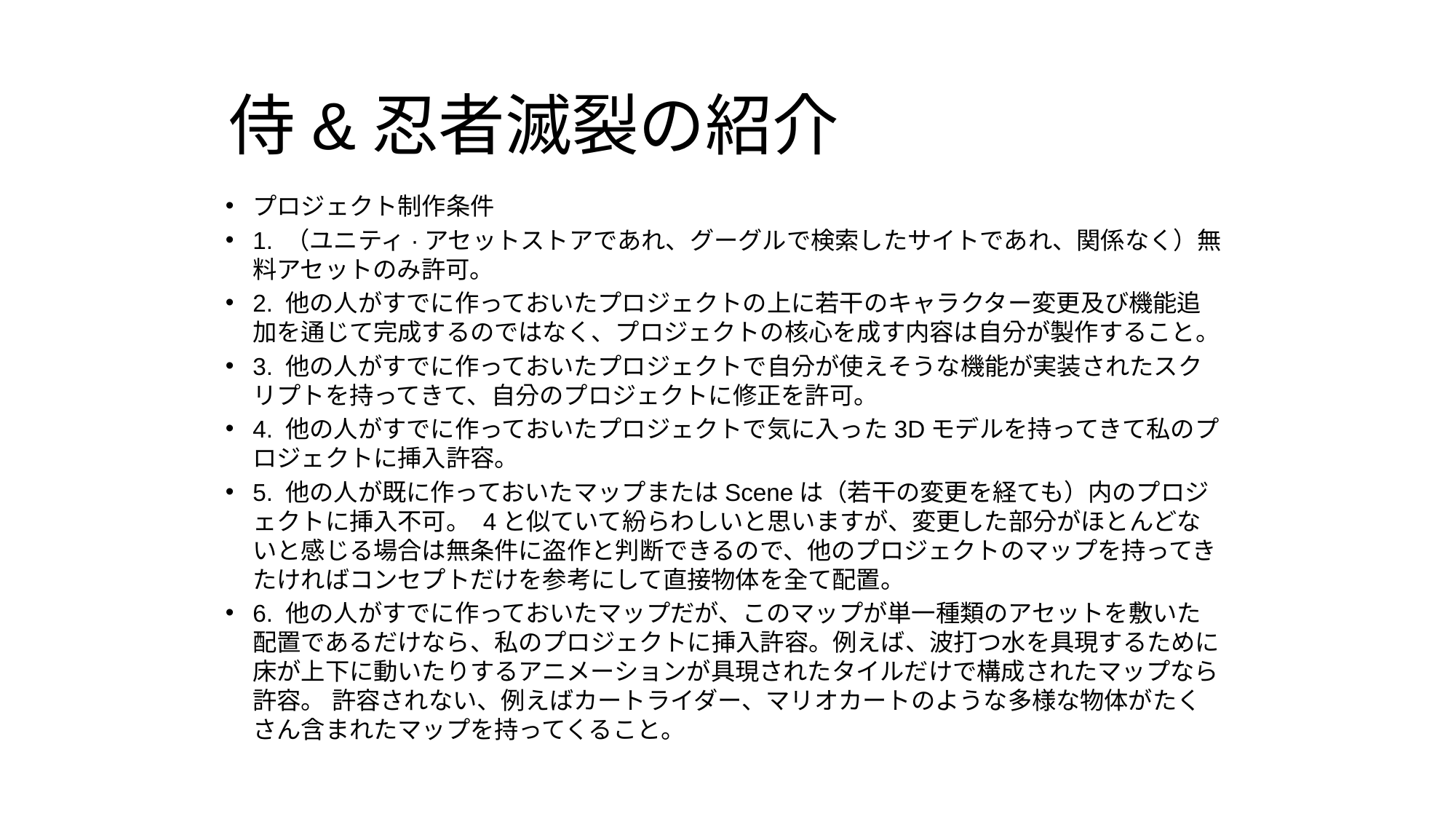

# 侍&忍者滅裂の紹介
プロジェクト制作条件
1. （ユニティ·アセットストアであれ、グーグルで検索したサイトであれ、関係なく）無料アセットのみ許可。
2. 他の人がすでに作っておいたプロジェクトの上に若干のキャラクター変更及び機能追加を通じて完成するのではなく、プロジェクトの核心を成す内容は自分が製作すること。
3. 他の人がすでに作っておいたプロジェクトで自分が使えそうな機能が実装されたスクリプトを持ってきて、自分のプロジェクトに修正を許可。
4. 他の人がすでに作っておいたプロジェクトで気に入った3Dモデルを持ってきて私のプロジェクトに挿入許容。
5. 他の人が既に作っておいたマップまたはSceneは（若干の変更を経ても）内のプロジェクトに挿入不可。 4と似ていて紛らわしいと思いますが、変更した部分がほとんどないと感じる場合は無条件に盗作と判断できるので、他のプロジェクトのマップを持ってきたければコンセプトだけを参考にして直接物体を全て配置。
6. 他の人がすでに作っておいたマップだが、このマップが単一種類のアセットを敷いた配置であるだけなら、私のプロジェクトに挿入許容。例えば、波打つ水を具現するために床が上下に動いたりするアニメーションが具現されたタイルだけで構成されたマップなら許容。 許容されない、例えばカートライダー、マリオカートのような多様な物体がたくさん含まれたマップを持ってくること。